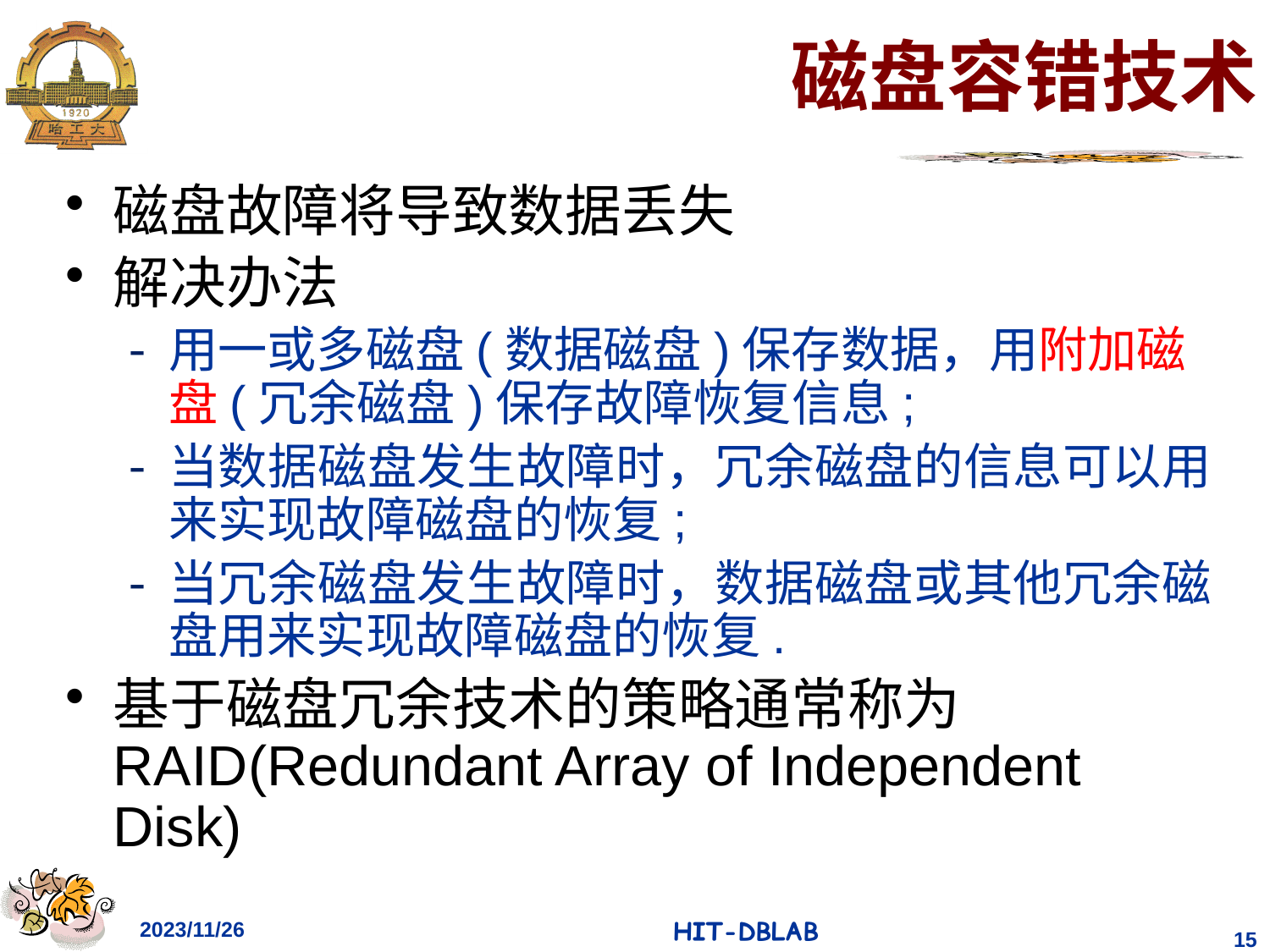

# 磁盘容错技术
磁盘故障将导致数据丢失
解决办法
用一或多磁盘(数据磁盘)保存数据，用附加磁盘(冗余磁盘)保存故障恢复信息;
当数据磁盘发生故障时，冗余磁盘的信息可以用来实现故障磁盘的恢复;
当冗余磁盘发生故障时，数据磁盘或其他冗余磁盘用来实现故障磁盘的恢复.
基于磁盘冗余技术的策略通常称为RAID(Redundant Array of Independent Disk)

2023/11/26
HIT-DBLAB
15